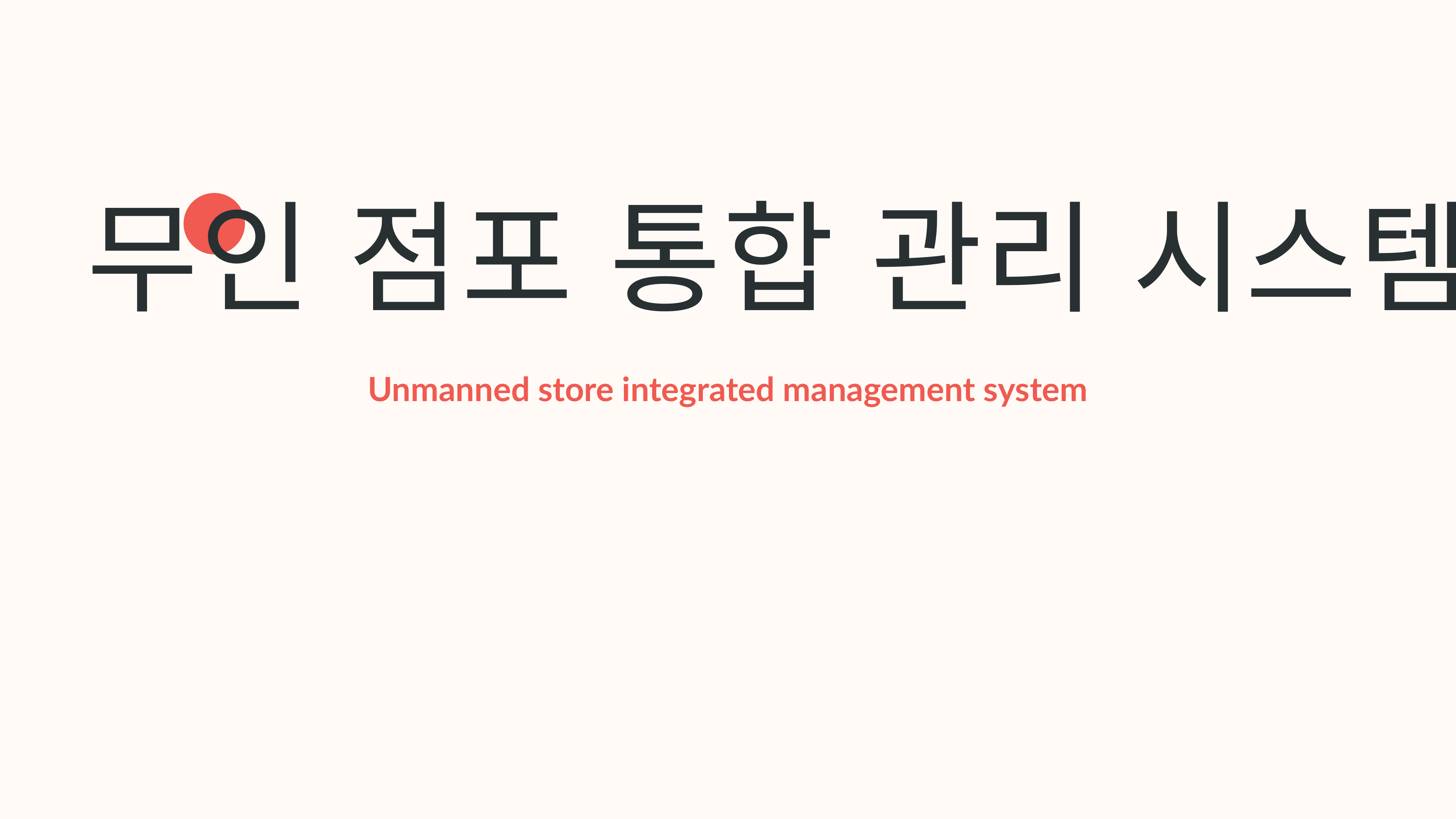

무인 점포 통합 관리 시스템

Unmanned store integrated management system